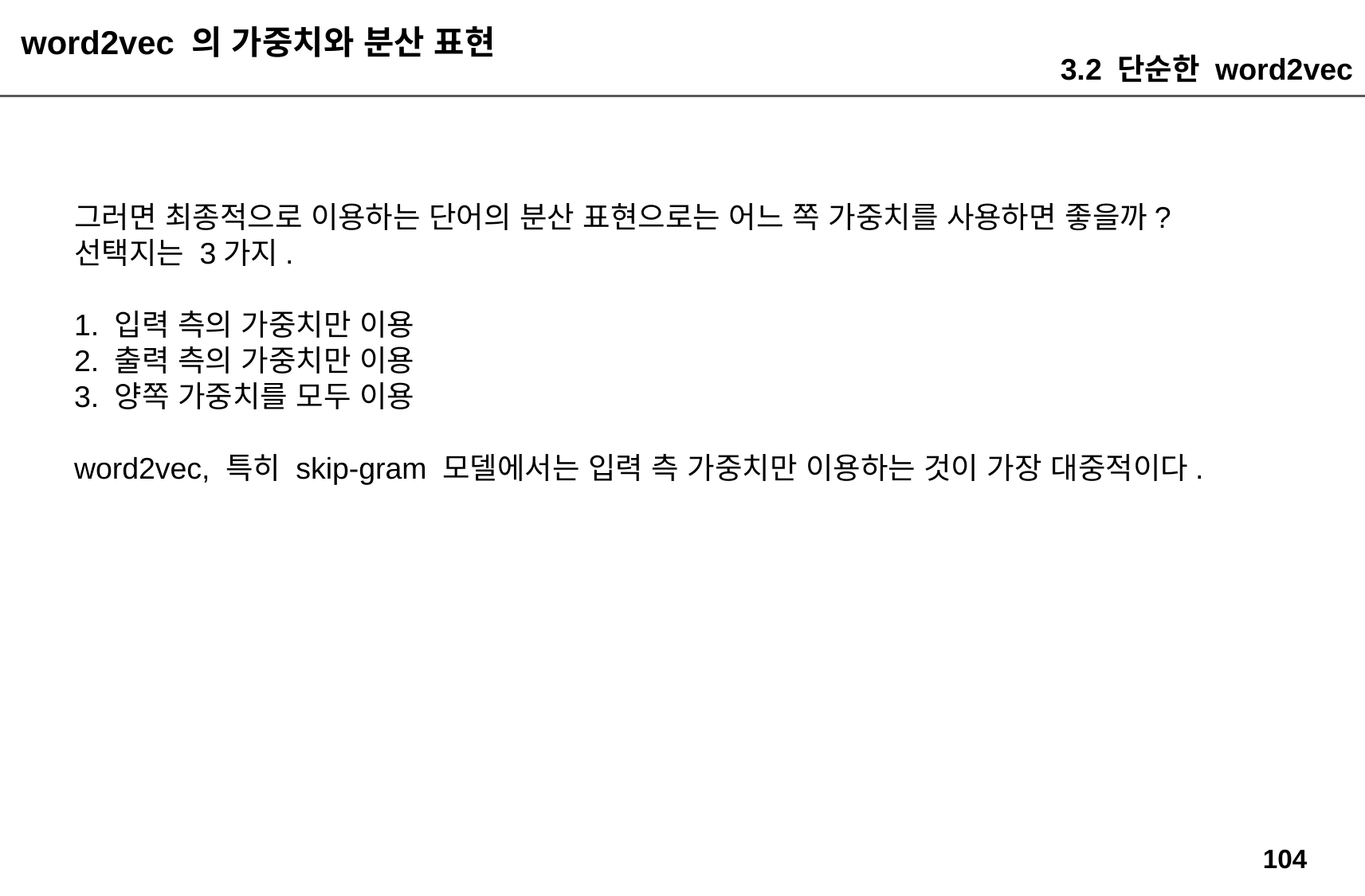

word2vec 의 가중치와 분산 표현
3.2 단순한 word2vec
그러면 최종적으로 이용하는 단어의 분산 표현으로는 어느 쪽 가중치를 사용하면 좋을까?
선택지는 3가지.

1. 입력 측의 가중치만 이용
2. 출력 측의 가중치만 이용
3. 양쪽 가중치를 모두 이용

word2vec, 특히 skip-gram 모델에서는 입력 측 가중치만 이용하는 것이 가장 대중적이다.